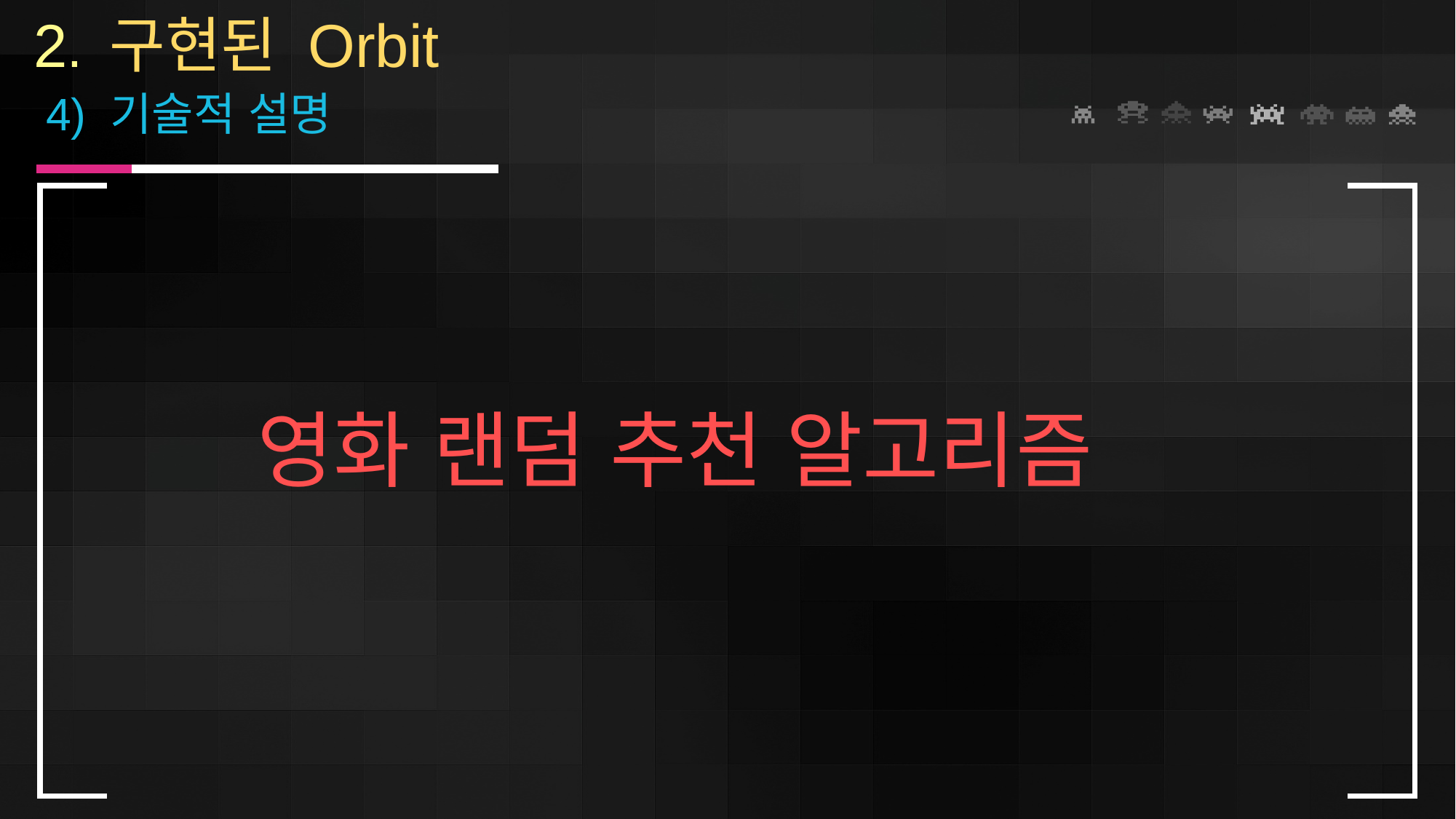

2. 구현된 Orbit

 4) 기술적 설명

영화 랜덤 추천 알고리즘